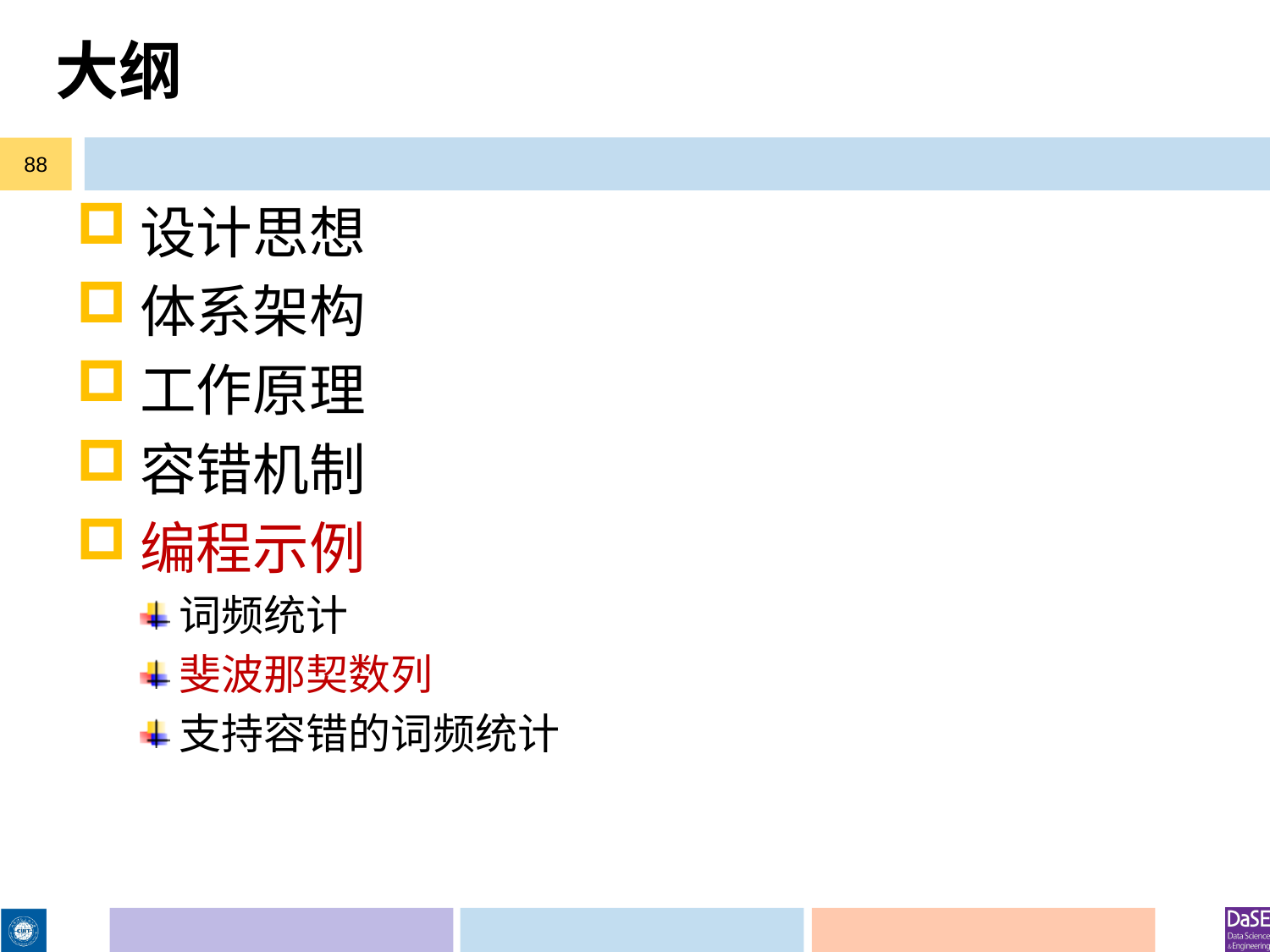

# 大纲
88
设计思想
体系架构
工作原理
容错机制
编程示例
词频统计
斐波那契数列
支持容错的词频统计